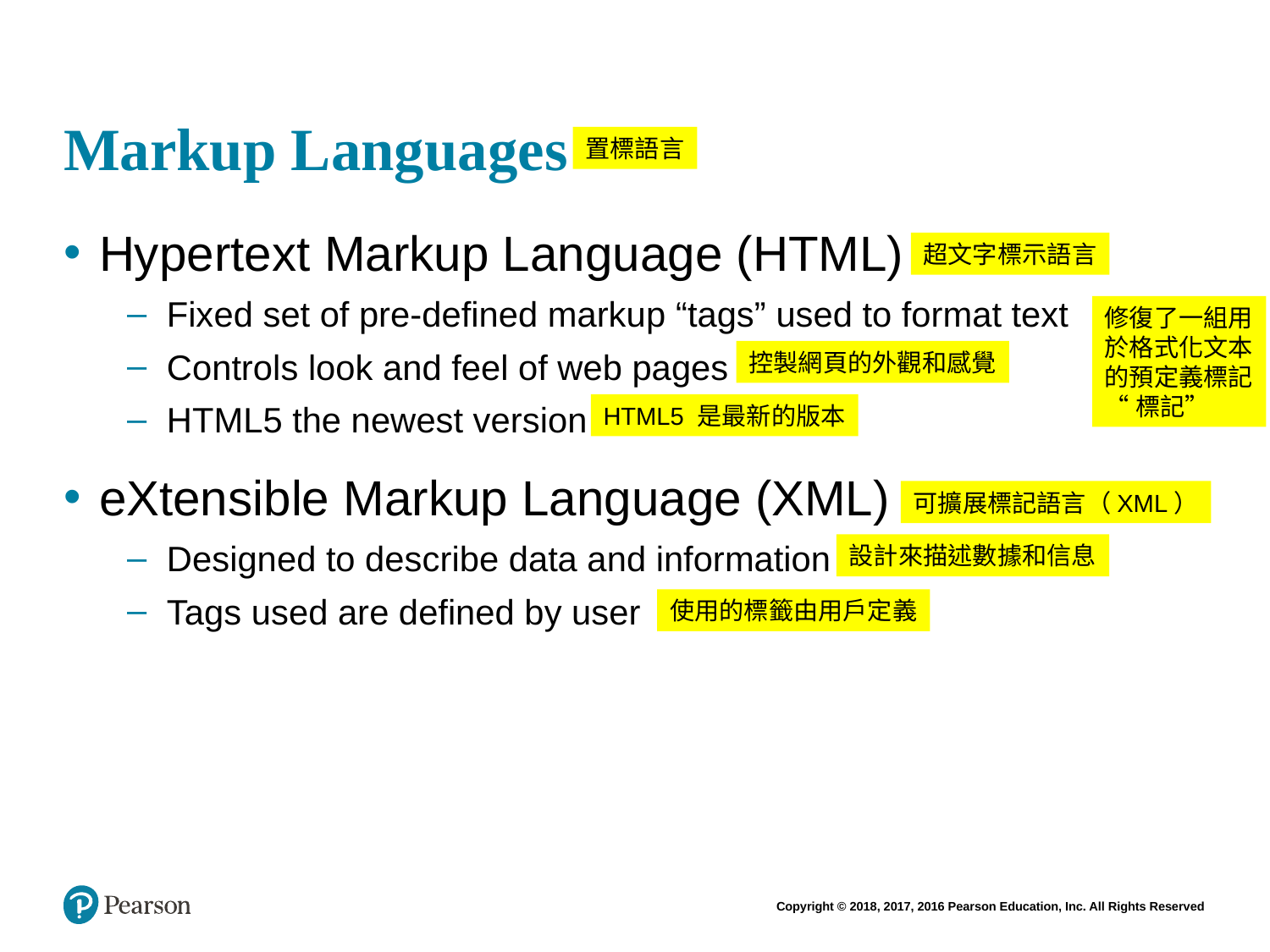

# Markup Languages
置標語言
Hypertext Markup Language (HTML)
Fixed set of pre-defined markup “tags” used to format text
Controls look and feel of web pages
HTML5 the newest version
eXtensible Markup Language (XML)
Designed to describe data and information
Tags used are defined by user
超文字標示語言
修復了一組用
於格式化文本
的預定義標記
“標記”
控製網頁的外觀和感覺
HTML5 是最新的版本
可擴展標記語言（XML）
設計來描述數據和信息
使用的標籤由用戶定義